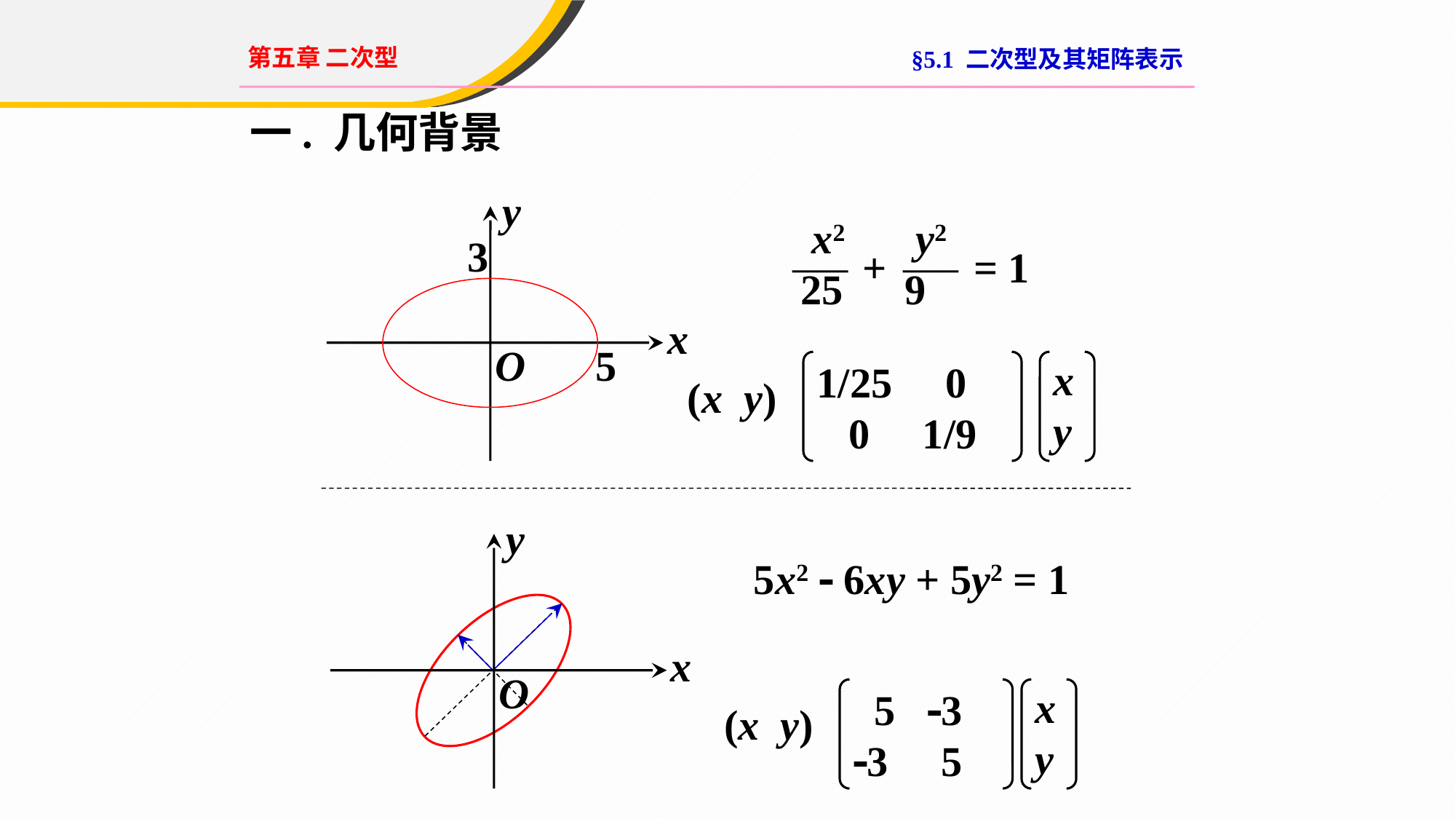

第五章 二次型
§5.1 二次型及其矩阵表示

一. 几何背景
y

x
O

 x2
25
 y2
9
+
= 1

3
5

1/25     0
   0     1/9
x
y
(x  y)

y

x
O

5x2 − 6xy + 5y2 = 1

  5   −3
−3     5
x
y
(x  y)